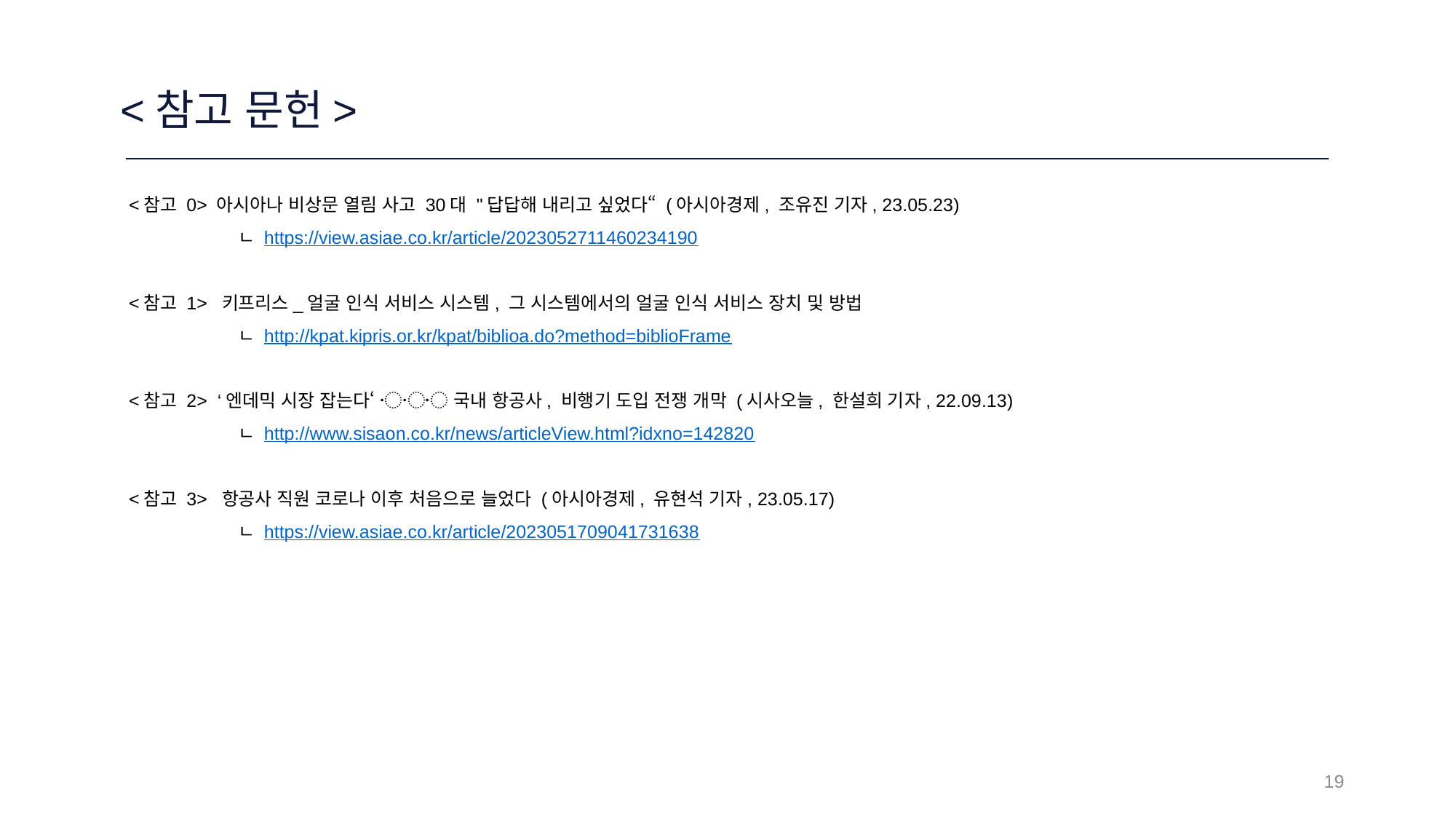

<참고 문헌>
<참고 0> 아시아나 비상문 열림 사고 30대 "답답해 내리고 싶었다“ (아시아경제, 조유진 기자, 23.05.23)
	ㄴ https://view.asiae.co.kr/article/2023052711460234190

<참고 1>  키프리스_얼굴 인식 서비스 시스템, 그 시스템에서의 얼굴 인식 서비스 장치 및 방법
	ㄴ http://kpat.kipris.or.kr/kpat/biblioa.do?method=biblioFrame

<참고 2>  ‘엔데믹 시장 잡는다‘ 〮〮〮 국내 항공사, 비행기 도입 전쟁 개막 (시사오늘, 한설희 기자, 22.09.13)
	ㄴ http://www.sisaon.co.kr/news/articleView.html?idxno=142820

<참고 3>  항공사 직원 코로나 이후 처음으로 늘었다 (아시아경제, 유현석 기자, 23.05.17)
	ㄴ https://view.asiae.co.kr/article/2023051709041731638

19